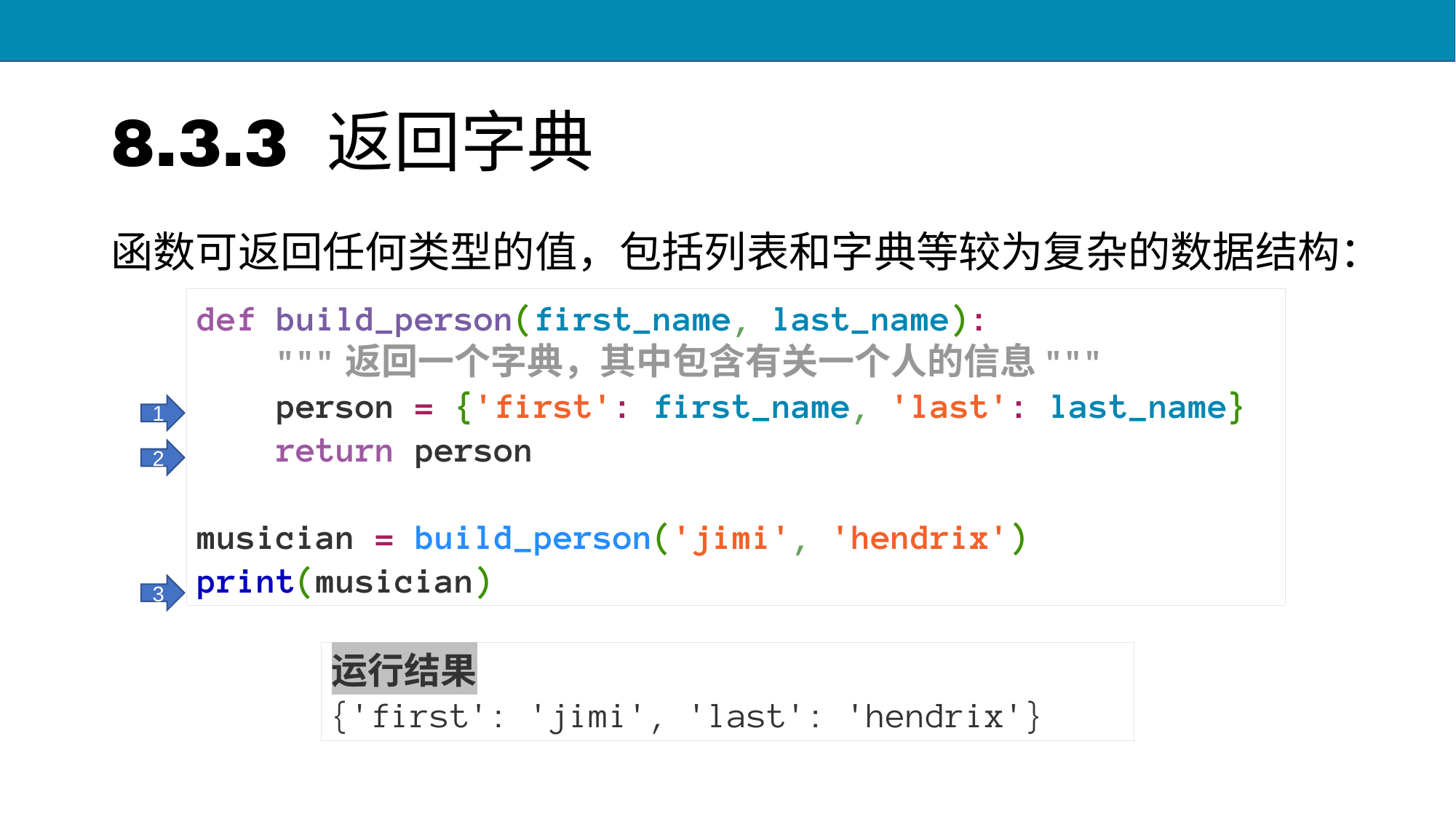

# 8.3.3 返回字典
函数可返回任何类型的值，包括列表和字典等较为复杂的数据结构：
def build_person(first_name, last_name):
    """返回一个字典，其中包含有关一个人的信息"""
    person = {'first': first_name, 'last': last_name}
    return person
musician = build_person('jimi', 'hendrix')
print(musician)
1
2
3
运行结果
{'first': 'jimi', 'last': 'hendrix'}